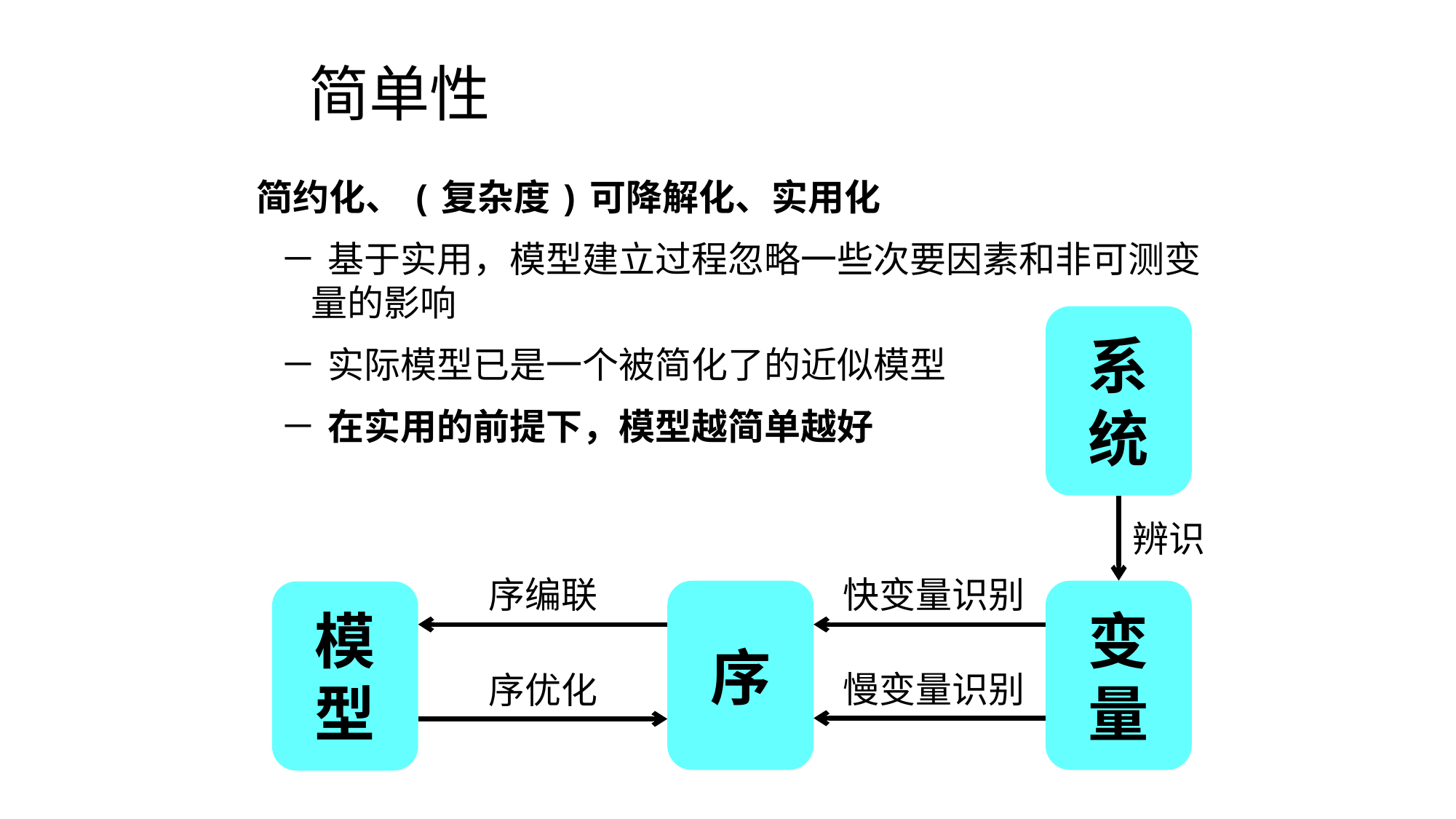

# 简单性
简约化、(复杂度)可降解化、实用化
 基于实用，模型建立过程忽略一些次要因素和非可测变量的影响
 实际模型已是一个被简化了的近似模型
 在实用的前提下，模型越简单越好
系统
辨识
序编联
快变量识别
序
变量
模型
慢变量识别
序优化